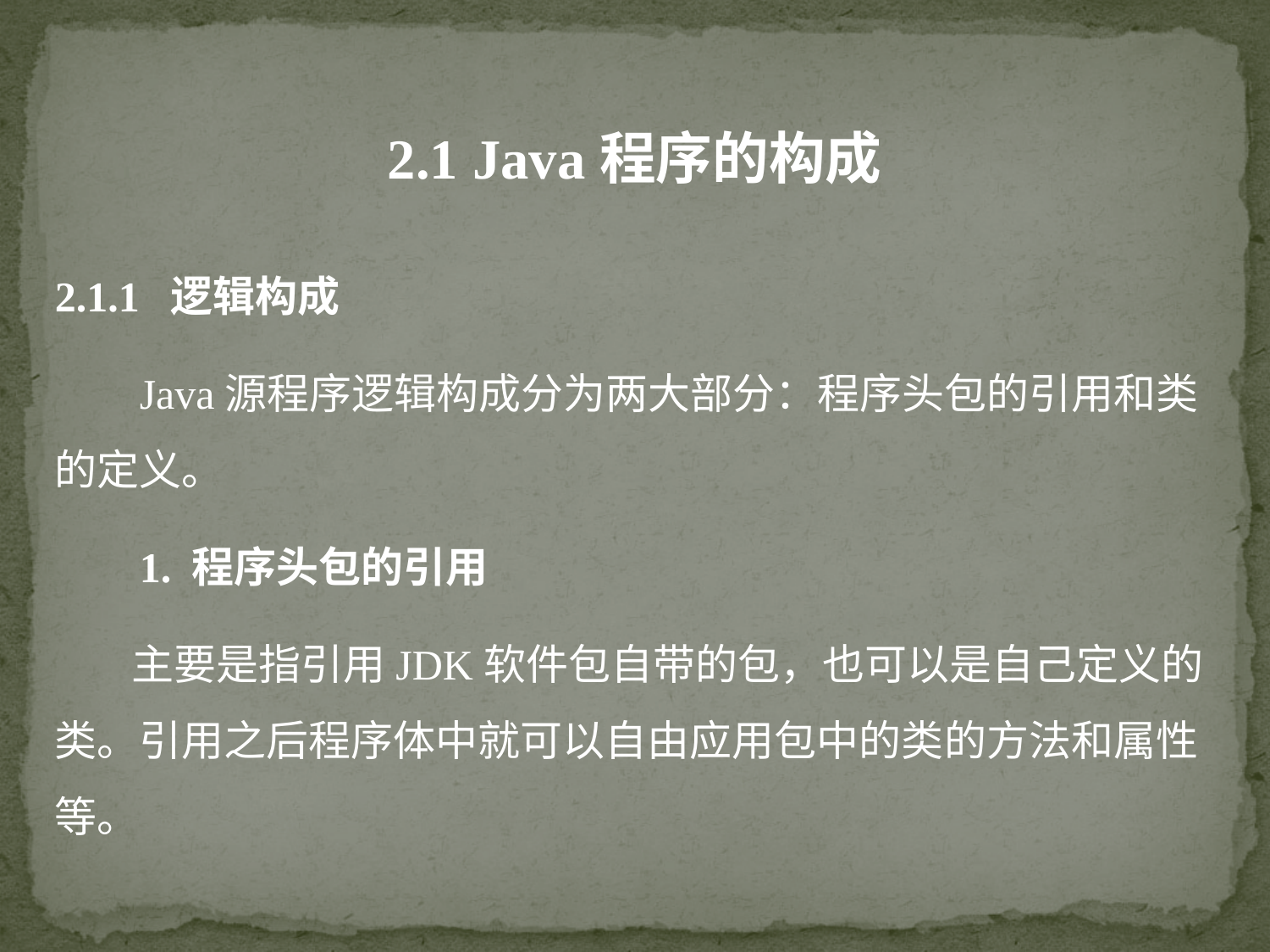

2.1 Java程序的构成
2.1.1  逻辑构成
        Java源程序逻辑构成分为两大部分：程序头包的引用和类的定义。
        1. 程序头包的引用
       主要是指引用JDK软件包自带的包，也可以是自己定义的类。引用之后程序体中就可以自由应用包中的类的方法和属性等。